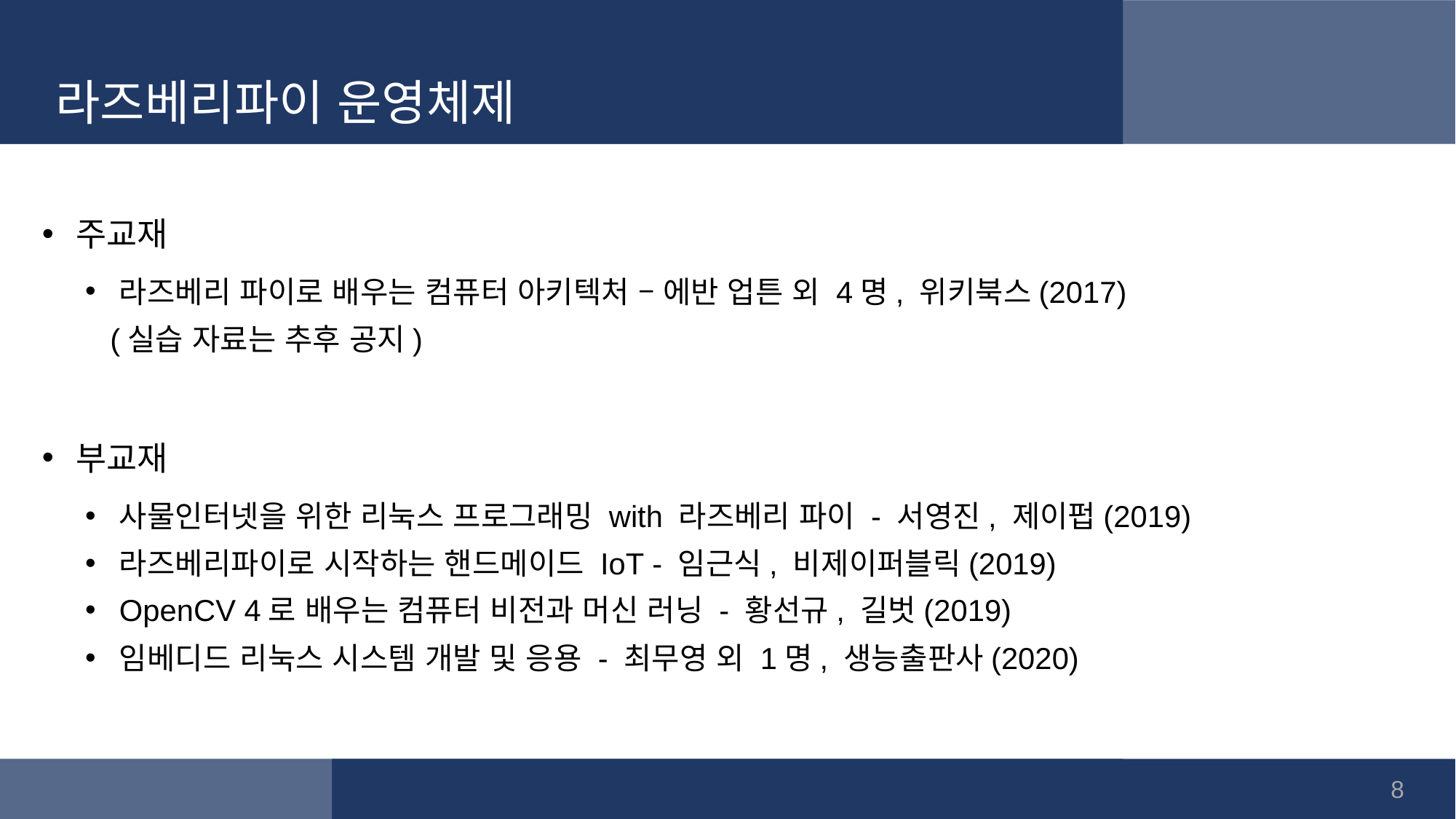

라즈베리파이 운영체제
주교재
라즈베리 파이로 배우는 컴퓨터 아키텍처 – 에반 업튼 외 4명, 위키북스(2017)
   (실습 자료는 추후 공지)
부교재
사물인터넷을 위한 리눅스 프로그래밍 with 라즈베리 파이 - 서영진, 제이펍(2019)
라즈베리파이로 시작하는 핸드메이드 IoT - 임근식, 비제이퍼블릭(2019)
OpenCV 4로 배우는 컴퓨터 비전과 머신 러닝 - 황선규, 길벗(2019)
임베디드 리눅스 시스템 개발 및 응용 - 최무영 외 1명, 생능출판사(2020)

8